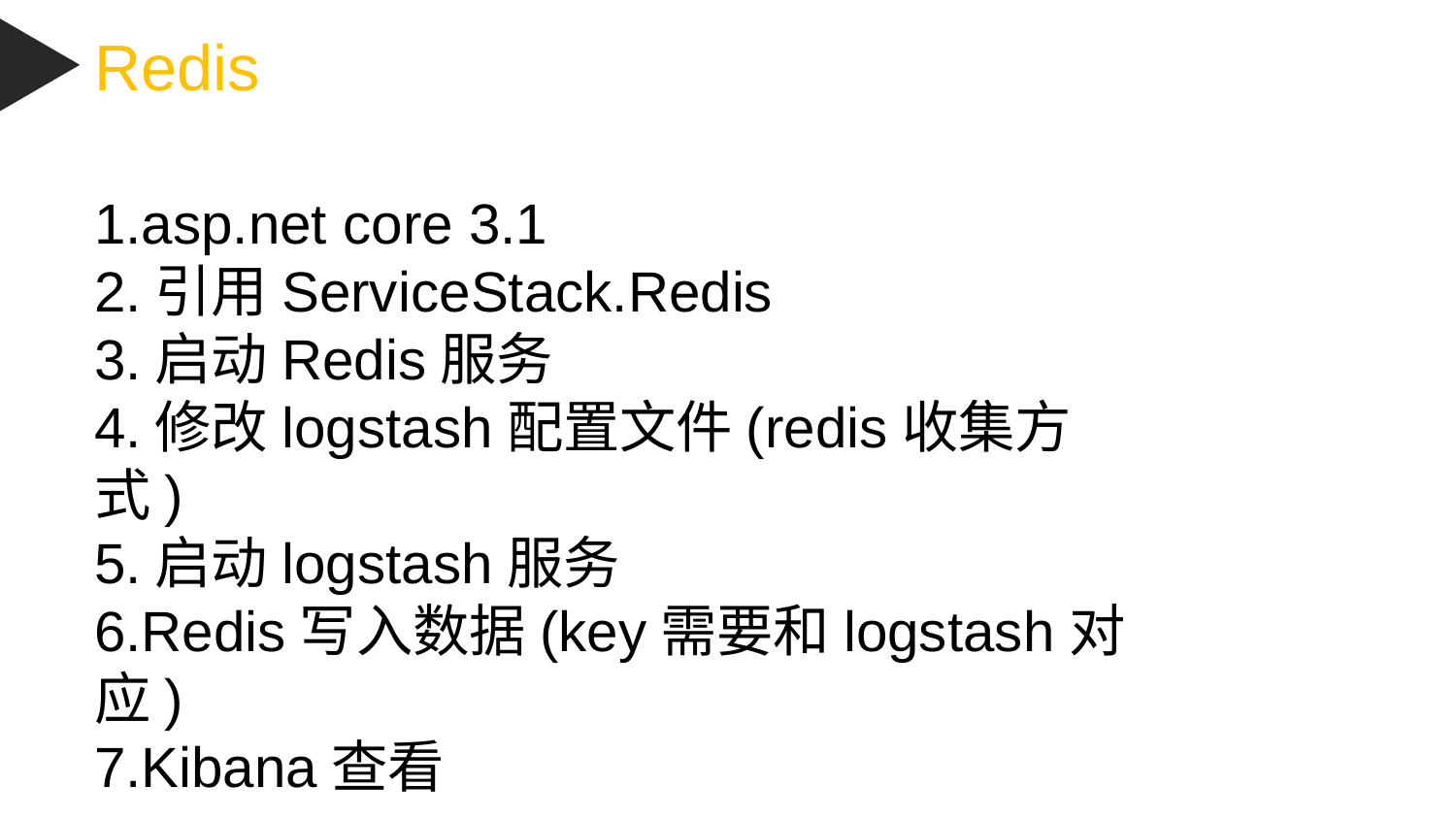

Redis

1.asp.net core 3.1
2.引用ServiceStack.Redis
3.启动Redis服务
4.修改logstash配置文件(redis收集方式)
5.启动logstash服务
6.Redis写入数据(key需要和logstash对应)
7.Kibana查看